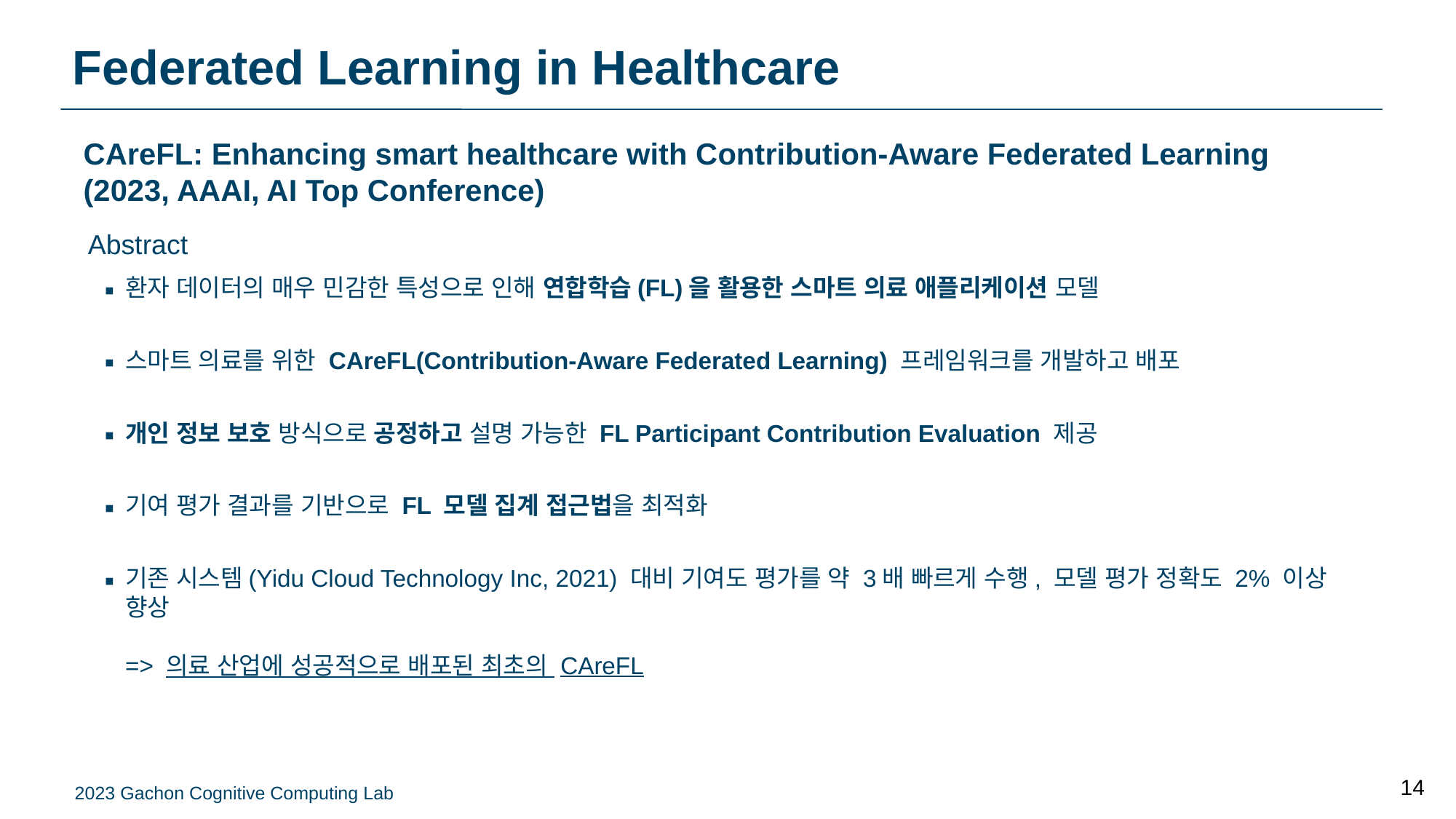

# Federated Learning in Healthcare
CAreFL: Enhancing smart healthcare with Contribution-Aware Federated Learning
(2023, AAAI, AI Top Conference)
Abstract

환자 데이터의 매우 민감한 특성으로 인해 연합학습(FL)을 활용한 스마트 의료 애플리케이션 모델

스마트 의료를 위한 CAreFL(Contribution-Aware Federated Learning) 프레임워크를 개발하고 배포

개인 정보 보호 방식으로 공정하고 설명 가능한 FL Participant Contribution Evaluation 제공

기여 평가 결과를 기반으로 FL 모델 집계 접근법을 최적화

기존 시스템(Yidu Cloud Technology Inc, 2021) 대비 기여도 평가를 약 3배 빠르게 수행, 모델 평가 정확도 2% 이상 향상
=> 의료 산업에 성공적으로 배포된 최초의 CAreFL
14